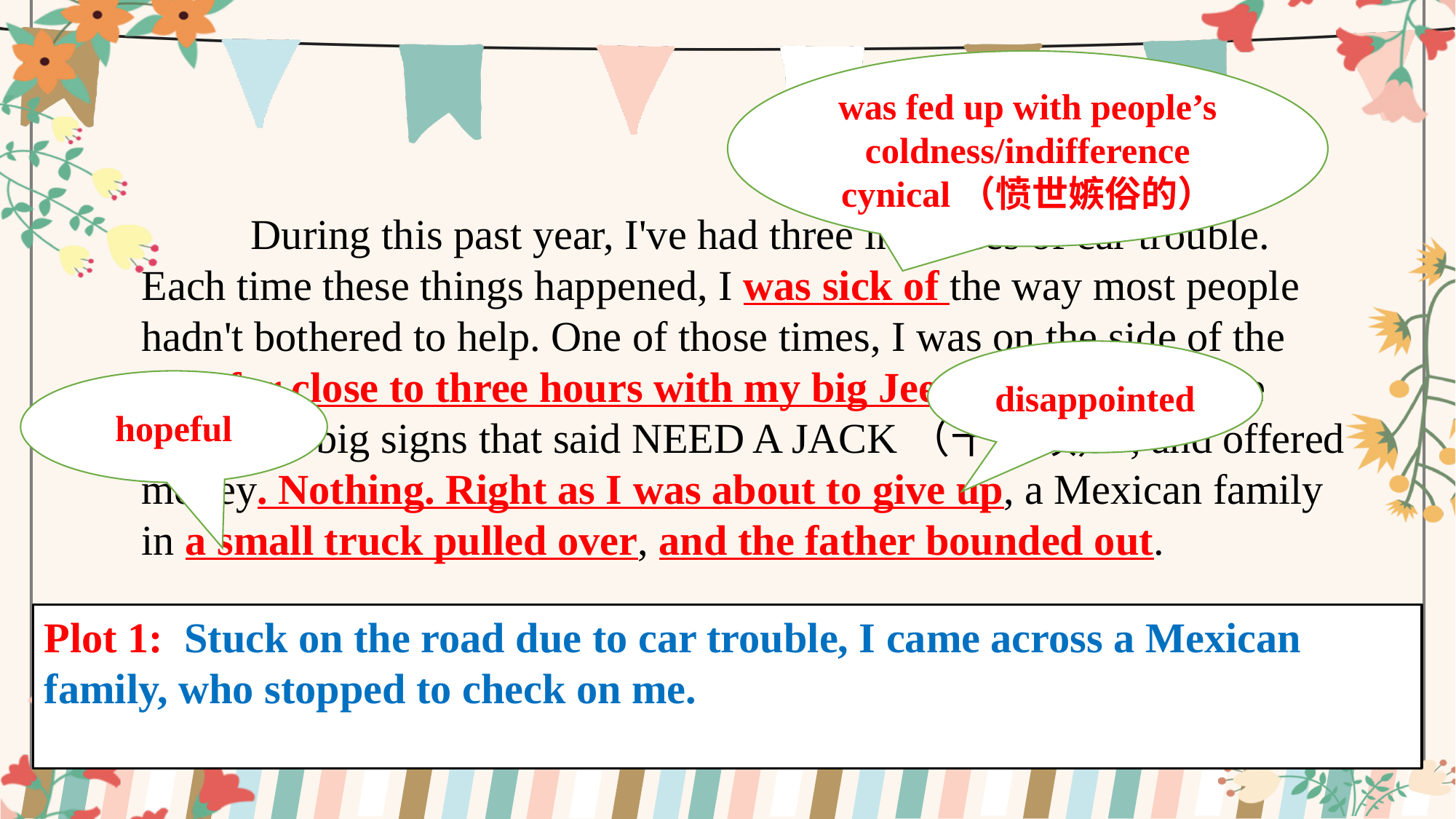

was fed up with people’s coldness/indifference
cynical（愤世嫉俗的）
	During this past year, I've had three instances of car trouble. Each time these things happened, I was sick of the way most people hadn't bothered to help. One of those times, I was on the side of the road for close to three hours with my big Jeep. I put signs in the windows, big signs that said NEED A JACK（千斤顶）, and offered money. Nothing. Right as I was about to give up, a Mexican family in a small truck pulled over, and the father bounded out.

disappointed
hopeful
Plot 1:  Stuck on the road due to car trouble, I came across a Mexican family, who stopped to check on me.